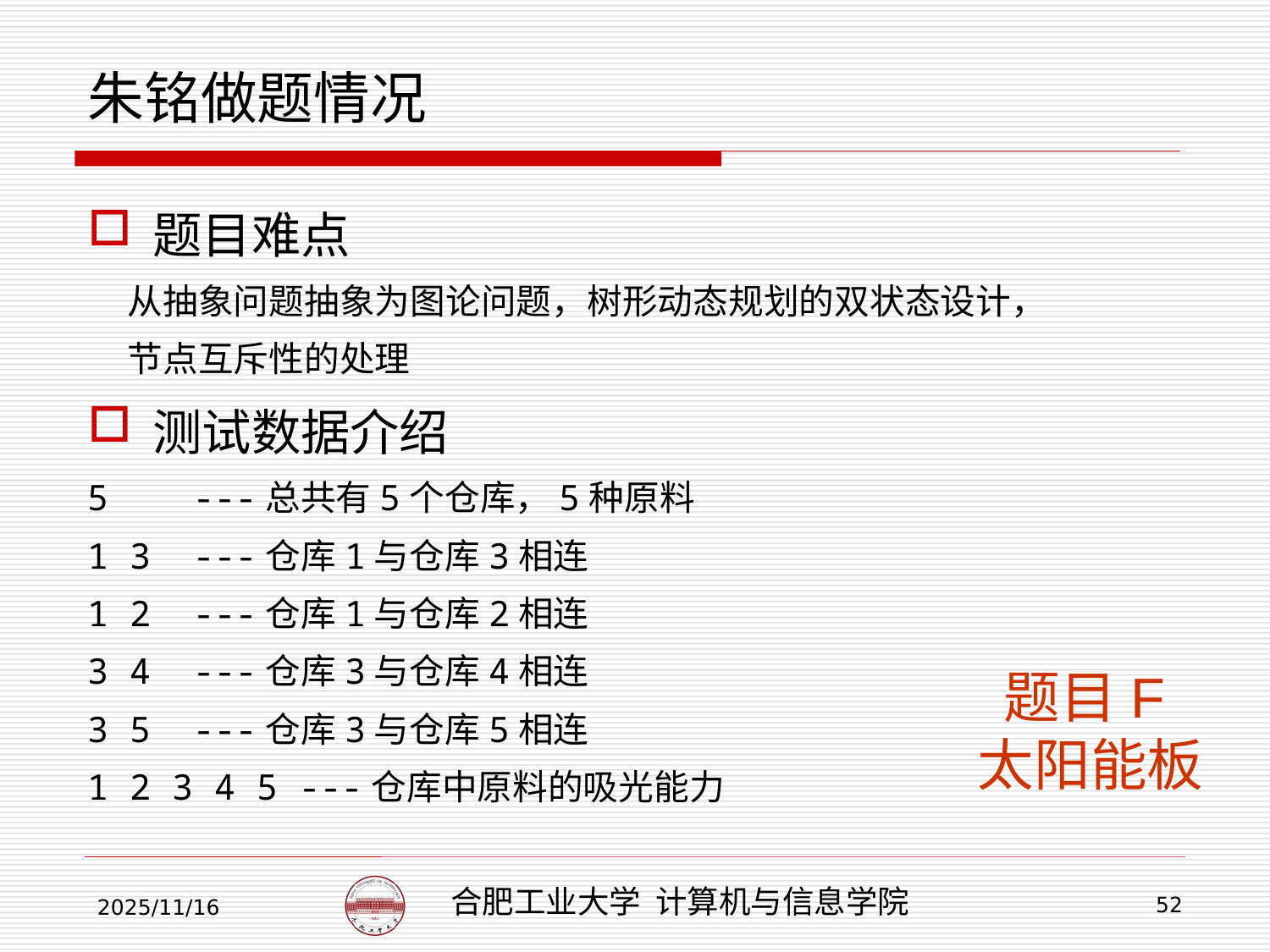

# 朱铭做题情况
题目难点
    从抽象问题抽象为图论问题，树形动态规划的双状态设计，
    节点互斥性的处理
测试数据介绍
5    ---总共有5个仓库，5种原料
1 3  ---仓库1与仓库3相连
1 2  ---仓库1与仓库2相连
3 4  ---仓库3与仓库4相连
3 5  ---仓库3与仓库5相连
1 2 3 4 5 ---仓库中原料的吸光能力

 题目F
太阳能板